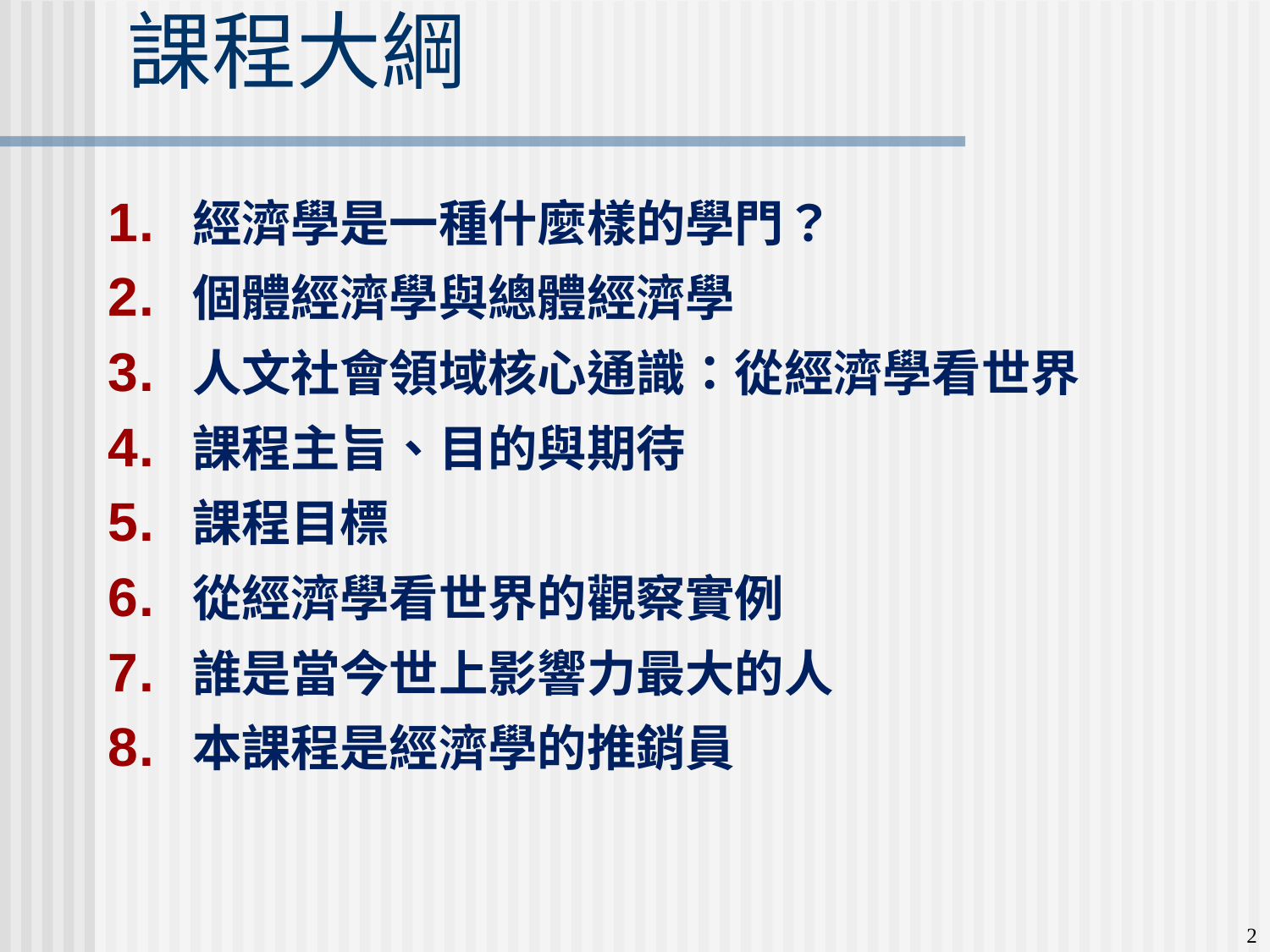

# 課程大綱
經濟學是一種什麼樣的學門？
個體經濟學與總體經濟學
人文社會領域核心通識：從經濟學看世界
課程主旨、目的與期待
課程目標
從經濟學看世界的觀察實例
誰是當今世上影響力最大的人
本課程是經濟學的推銷員

2